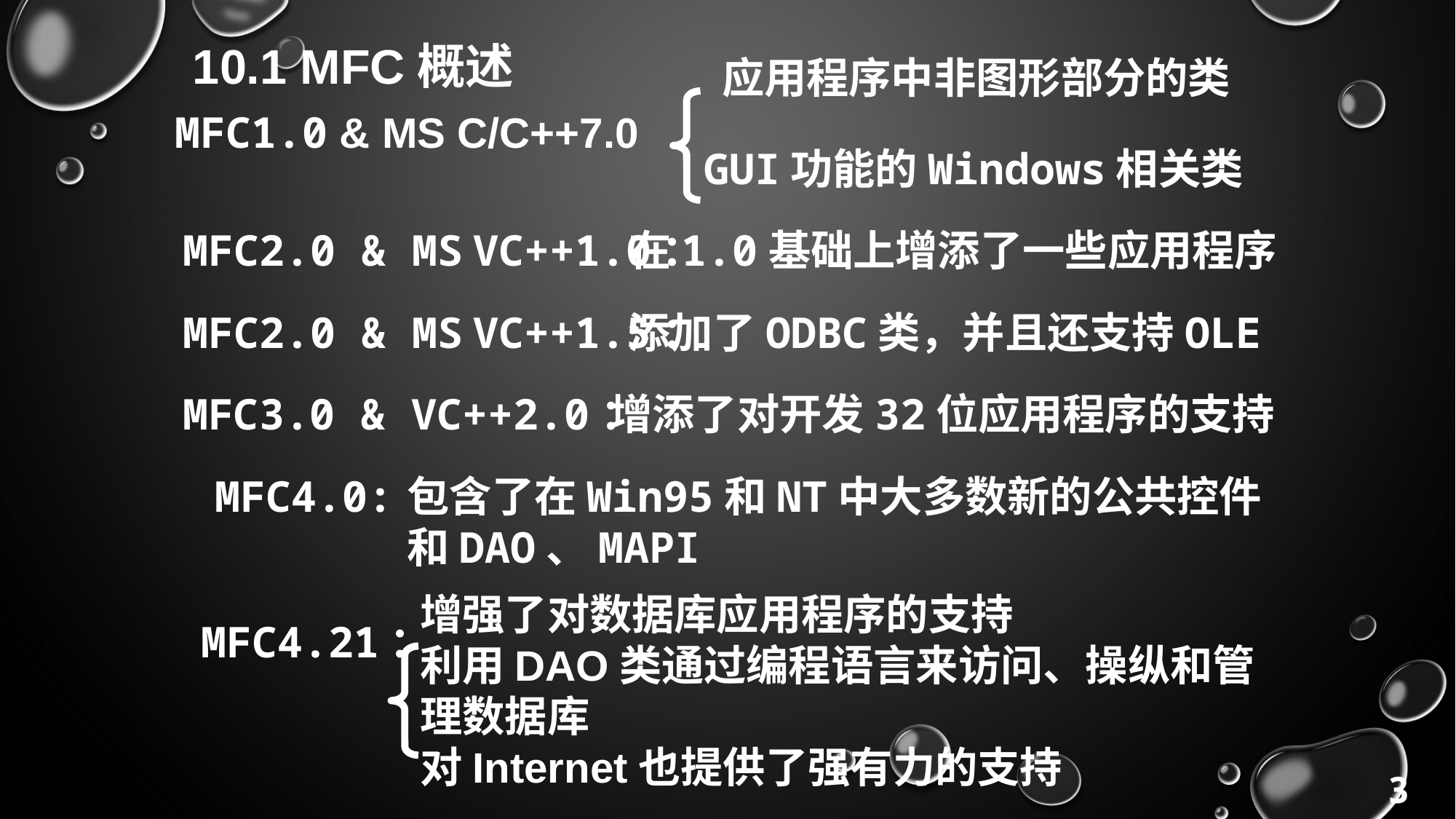

10.1 MFC概述
应用程序中非图形部分的类

MFC1.0 & MS C/C++7.0
GUI功能的Windows相关类
MFC2.0 & MS VC++1.0：
在1.0基础上增添了一些应用程序
MFC2.0 & MS VC++1.5：
添加了ODBC类，并且还支持OLE
MFC3.0 & VC++2.0：
增添了对开发32位应用程序的支持
包含了在Win95和NT中大多数新的公共控件和DAO、MAPI
MFC4.0:
增强了对数据库应用程序的支持
利用DAO类通过编程语言来访问、操纵和管理数据库
对Internet也提供了强有力的支持
MFC4.21：

3